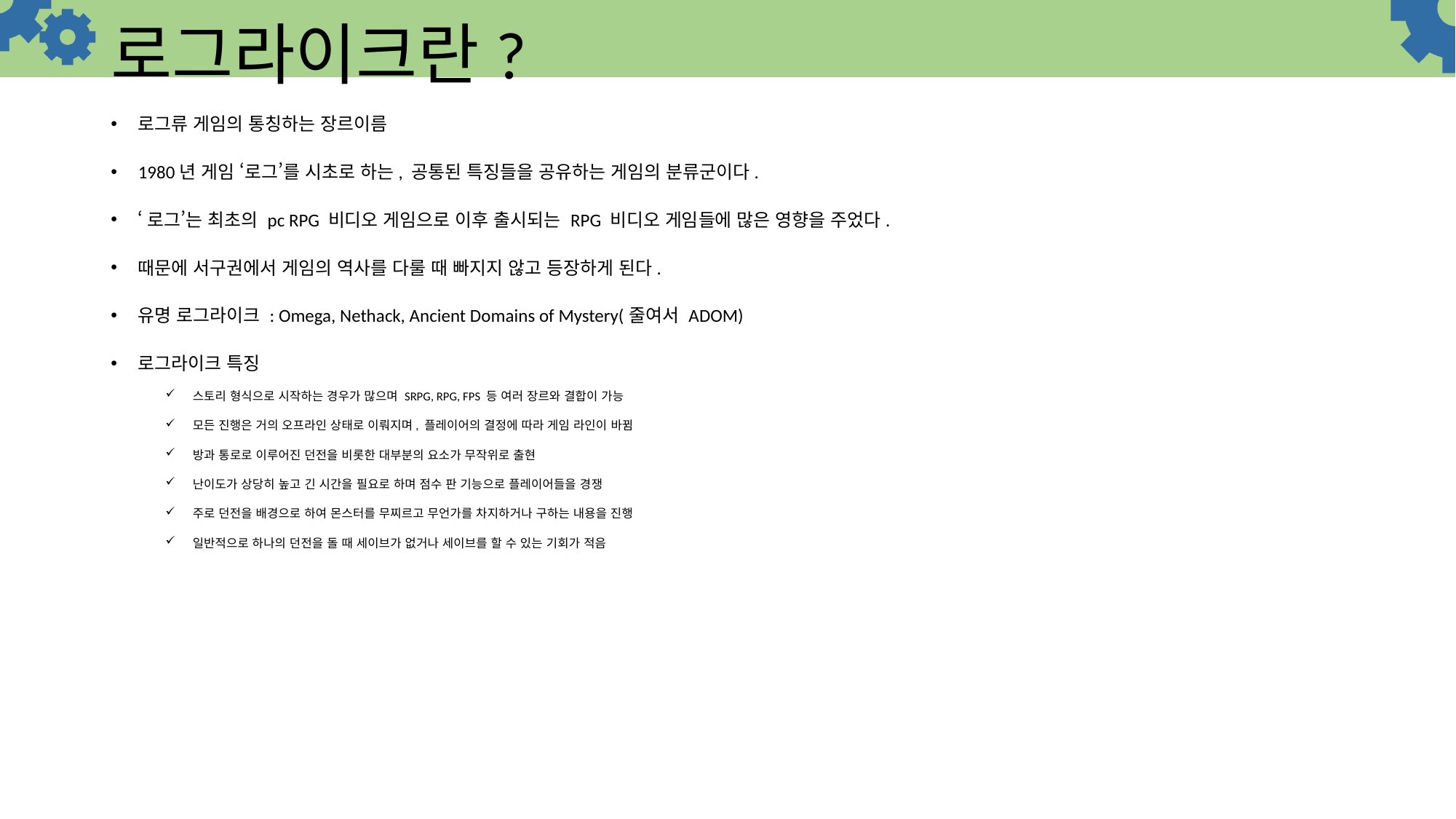

로그라이크란?
로그류 게임의 통칭하는 장르이름
1980년 게임 ‘로그’를 시초로 하는, 공통된 특징들을 공유하는 게임의 분류군이다.
‘로그’는 최초의 pc RPG 비디오 게임으로 이후 출시되는 RPG 비디오 게임들에 많은 영향을 주었다.
때문에 서구권에서 게임의 역사를 다룰 때 빠지지 않고 등장하게 된다.
유명 로그라이크 : Omega, Nethack, Ancient Domains of Mystery(줄여서 ADOM)
로그라이크 특징
스토리 형식으로 시작하는 경우가 많으며 SRPG, RPG, FPS 등 여러 장르와 결합이 가능
모든 진행은 거의 오프라인 상태로 이뤄지며, 플레이어의 결정에 따라 게임 라인이 바뀜
방과 통로로 이루어진 던전을 비롯한 대부분의 요소가 무작위로 출현
난이도가 상당히 높고 긴 시간을 필요로 하며 점수 판 기능으로 플레이어들을 경쟁
주로 던전을 배경으로 하여 몬스터를 무찌르고 무언가를 차지하거나 구하는 내용을 진행
일반적으로 하나의 던전을 돌 때 세이브가 없거나 세이브를 할 수 있는 기회가 적음